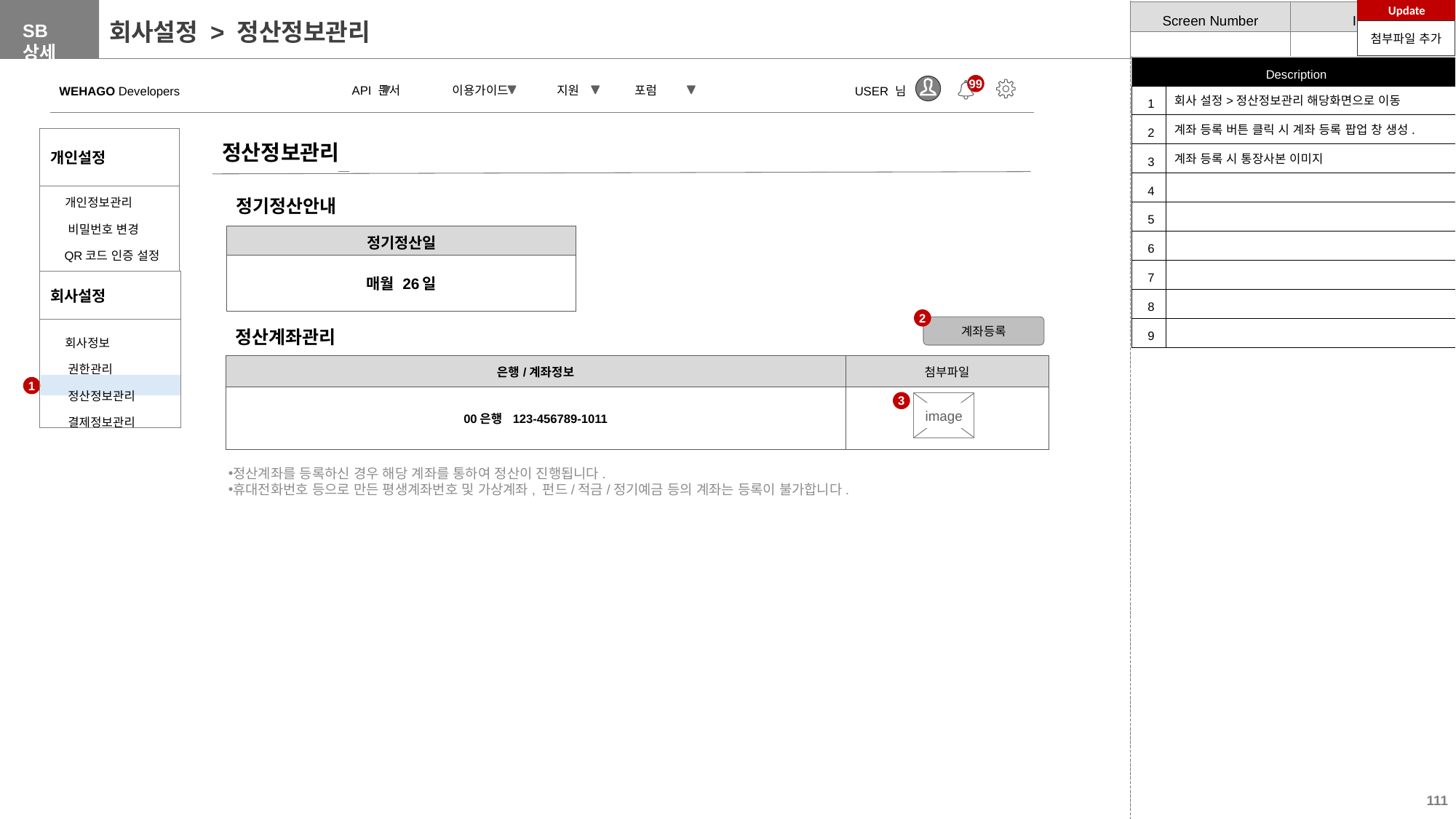

Update
# 회사설정 > 정산정보관리
첨부파일 추가
| Description |  |
| --- | --- |
| 1 | 회사 설정>정산정보관리 해당화면으로 이동 |
| 2 | 계좌 등록 버튼 클릭 시 계좌 등록 팝업 창 생성. |
| 3 | 계좌 등록 시 통장사본 이미지 |
| 4 |  |
| 5 |  |
| 6 |  |
| 7 |  |
| 8 |  |
| 9 |  |
99

   API 문서               이용가이드              지원                포럼
USER 님
WEHAGO Developers

| 개인설정 |
| --- |
| 개인정보관리 비밀번호 변경 QR코드 인증 설정 |
정산정보관리
정기정산안내
| 정기정산일 |
| --- |
| 매월 26일 |
| 회사설정 |
| --- |
| 회사정보 권한관리 정산정보관리 결제정보관리 |
2
계좌등록
정산계좌관리
| 은행/계좌정보 | 첨부파일 |
| --- | --- |
| 00은행 123-456789-1011 |  |

1
3

image
정산계좌를 등록하신 경우 해당 계좌를 통하여 정산이 진행됩니다.
휴대전화번호 등으로 만든 평생계좌번호 및 가상계좌, 펀드/적금/정기예금 등의 계좌는 등록이 불가합니다.